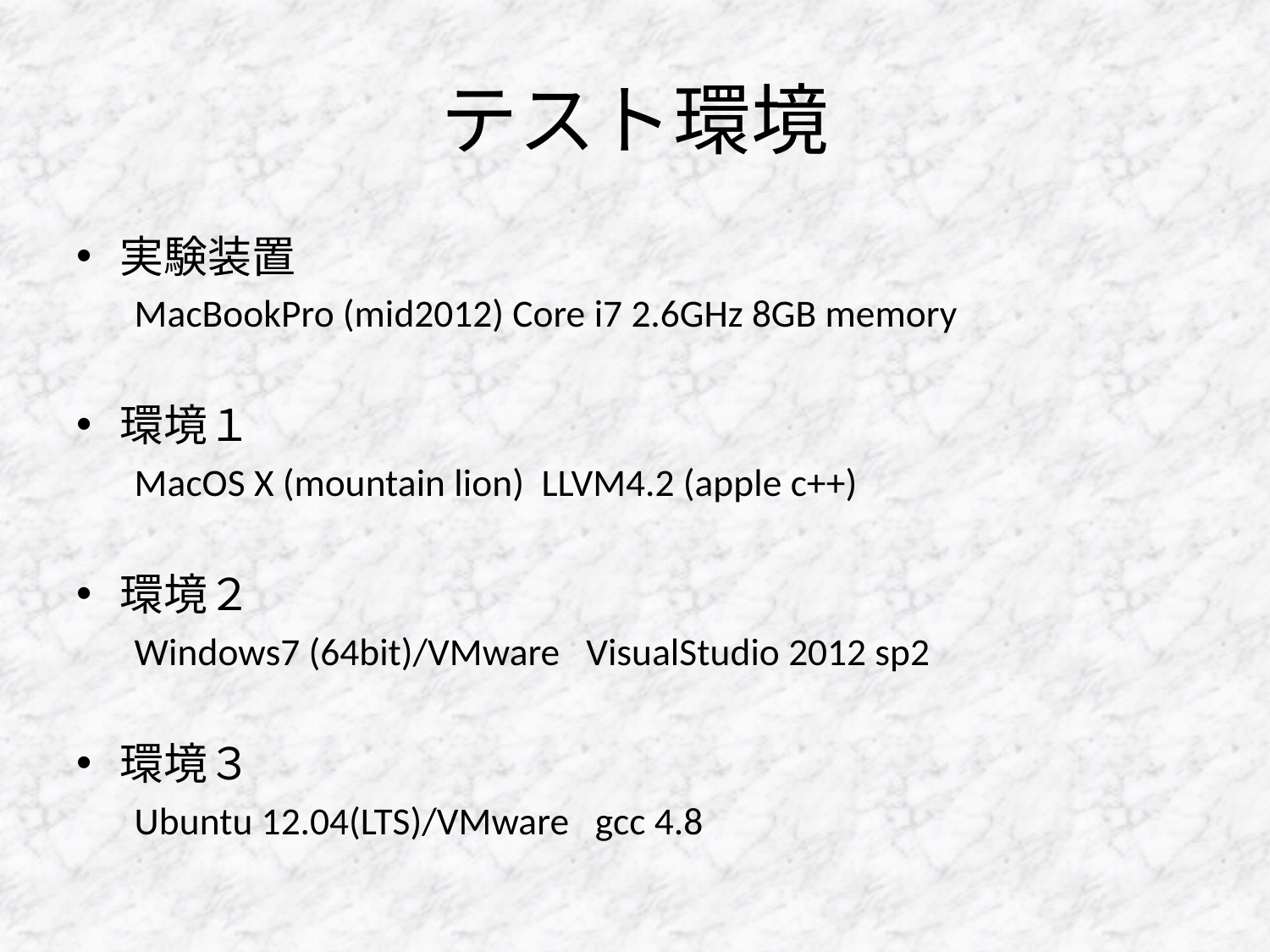

# テスト環境
実験装置
MacBookPro (mid2012) Core i7 2.6GHz 8GB memory

環境１
MacOS X (mountain lion)  LLVM4.2 (apple c++)

環境２
Windows7 (64bit)/VMware   VisualStudio 2012 sp2

環境３
Ubuntu 12.04(LTS)/VMware   gcc 4.8